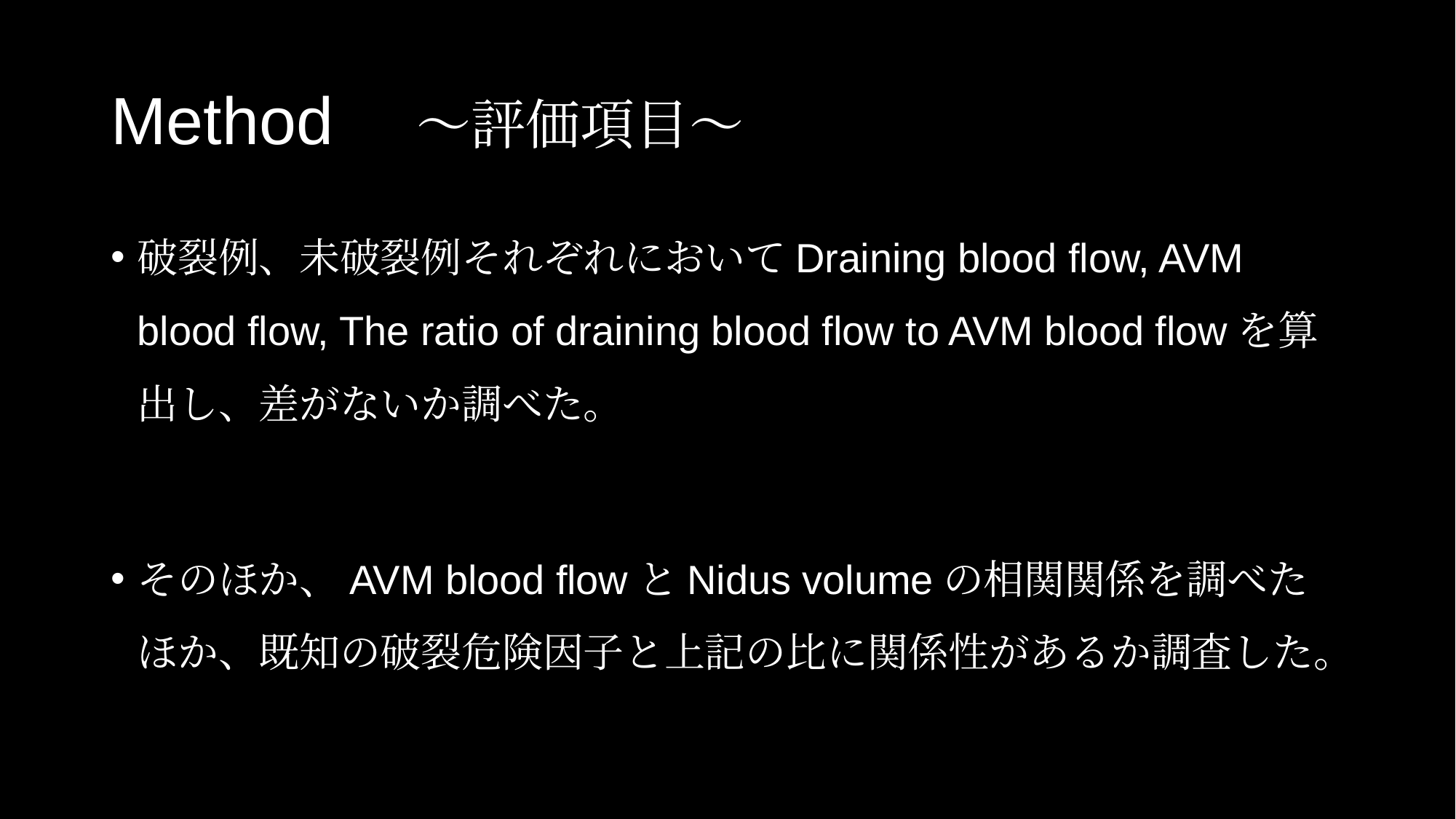

# Method　～評価項目～
破裂例、未破裂例それぞれにおいてDraining blood flow, AVM blood flow, The ratio of draining blood flow to AVM blood flowを算出し、差がないか調べた。

そのほか、AVM blood flowとNidus volumeの相関関係を調べたほか、既知の破裂危険因子と上記の比に関係性があるか調査した。